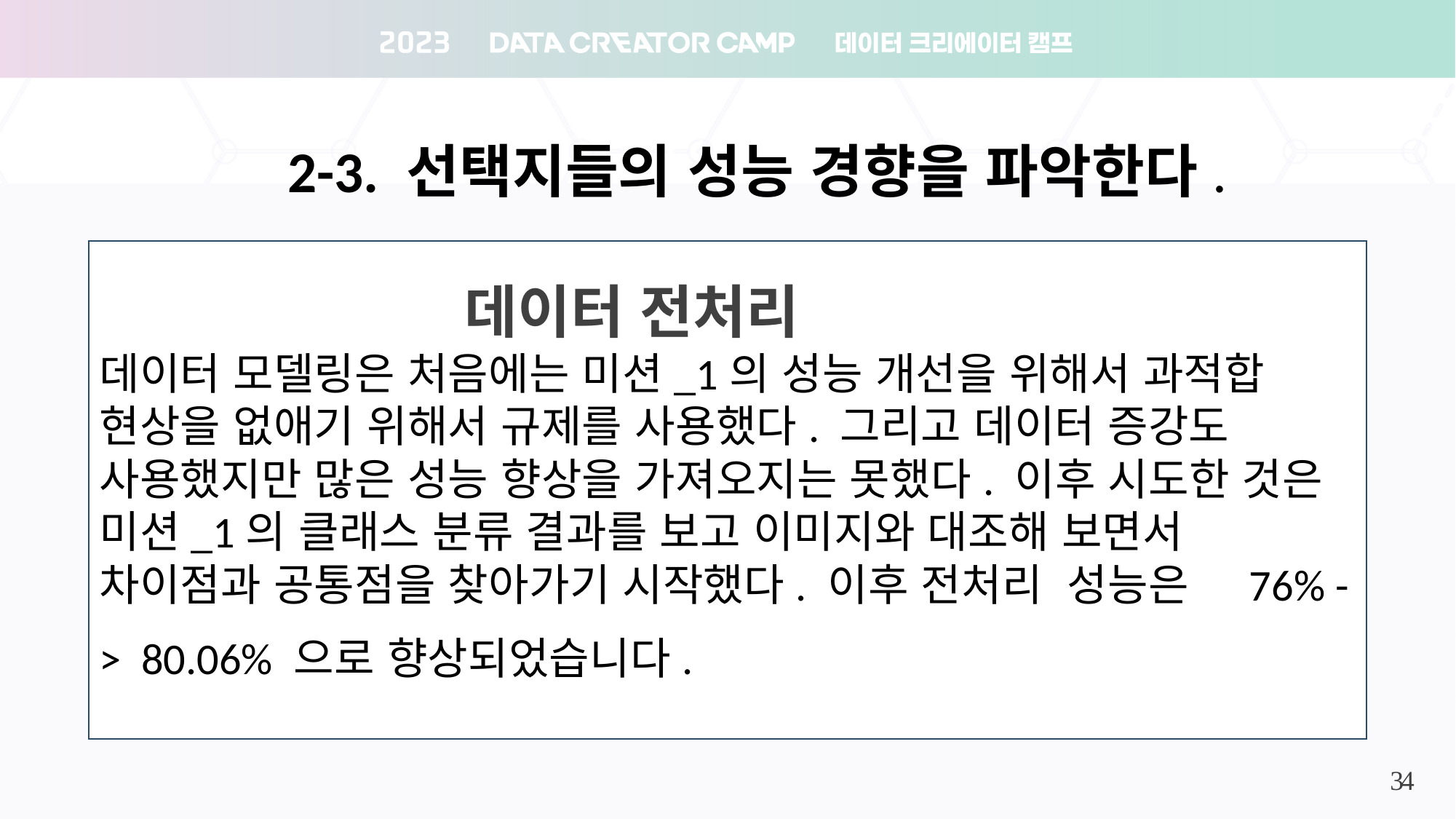

2-3. 선택지들의 성능 경향을 파악한다.

                        데이터 전처리

데이터 모델링은 처음에는 미션_1의 성능 개선을 위해서 과적합 현상을 없애기 위해서 규제를 사용했다. 그리고 데이터 증강도 사용했지만 많은 성능 향상을 가져오지는 못했다. 이후 시도한 것은 미션_1의 클래스 분류 결과를 보고 이미지와 대조해 보면서 차이점과 공통점을 찾아가기 시작했다. 이후 전처리  성능은    76% ->  80.06% 으로 향상되었습니다.
34